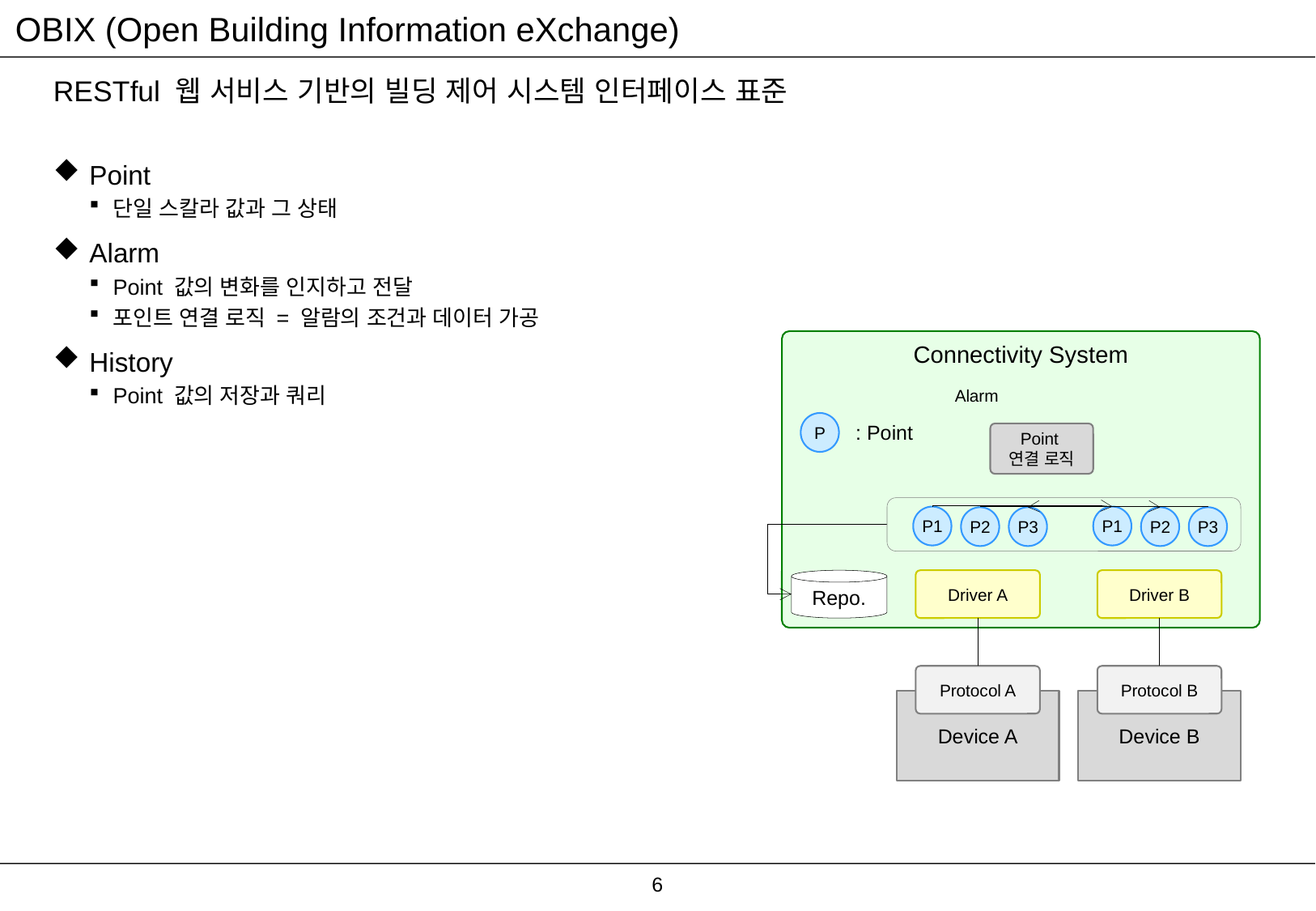

# OBIX (Open Building Information eXchange)
RESTful 웹 서비스 기반의 빌딩 제어 시스템 인터페이스 표준
Point
단일 스칼라 값과 그 상태
Alarm
Point 값의 변화를 인지하고 전달
포인트 연결 로직 = 알람의 조건과 데이터 가공
History
Point 값의 저장과 쿼리
Connectivity System

Alarm
P
: Point
Point
연결 로직

P1
P1
P2
P3
P2
P3
Repo.
Driver A
Driver B
Protocol A
Protocol B
Device A
Device B
6